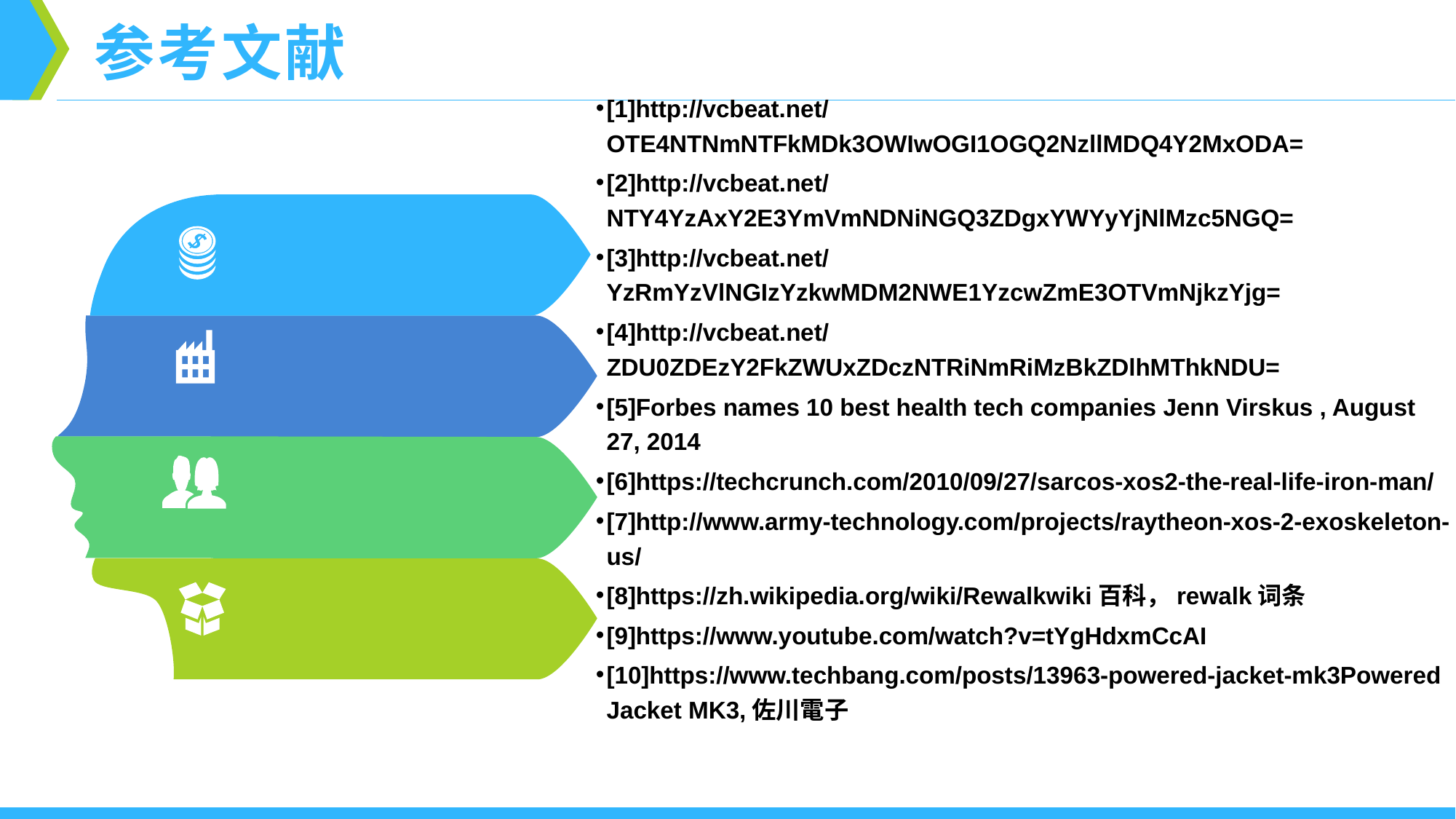

参考文献

[1]http://vcbeat.net/OTE4NTNmNTFkMDk3OWIwOGI1OGQ2NzllMDQ4Y2MxODA=
[2]http://vcbeat.net/NTY4YzAxY2E3YmVmNDNiNGQ3ZDgxYWYyYjNlMzc5NGQ=
[3]http://vcbeat.net/YzRmYzVlNGIzYzkwMDM2NWE1YzcwZmE3OTVmNjkzYjg=
[4]http://vcbeat.net/ZDU0ZDEzY2FkZWUxZDczNTRiNmRiMzBkZDlhMThkNDU=
[5]Forbes names 10 best health tech companies Jenn Virskus , August 27, 2014
[6]https://techcrunch.com/2010/09/27/sarcos-xos2-the-real-life-iron-man/
[7]http://www.army-technology.com/projects/raytheon-xos-2-exoskeleton-us/
[8]https://zh.wikipedia.org/wiki/Rewalkwiki百科，rewalk词条
[9]https://www.youtube.com/watch?v=tYgHdxmCcAI
[10]https://www.techbang.com/posts/13963-powered-jacket-mk3Powered Jacket MK3,佐川電子